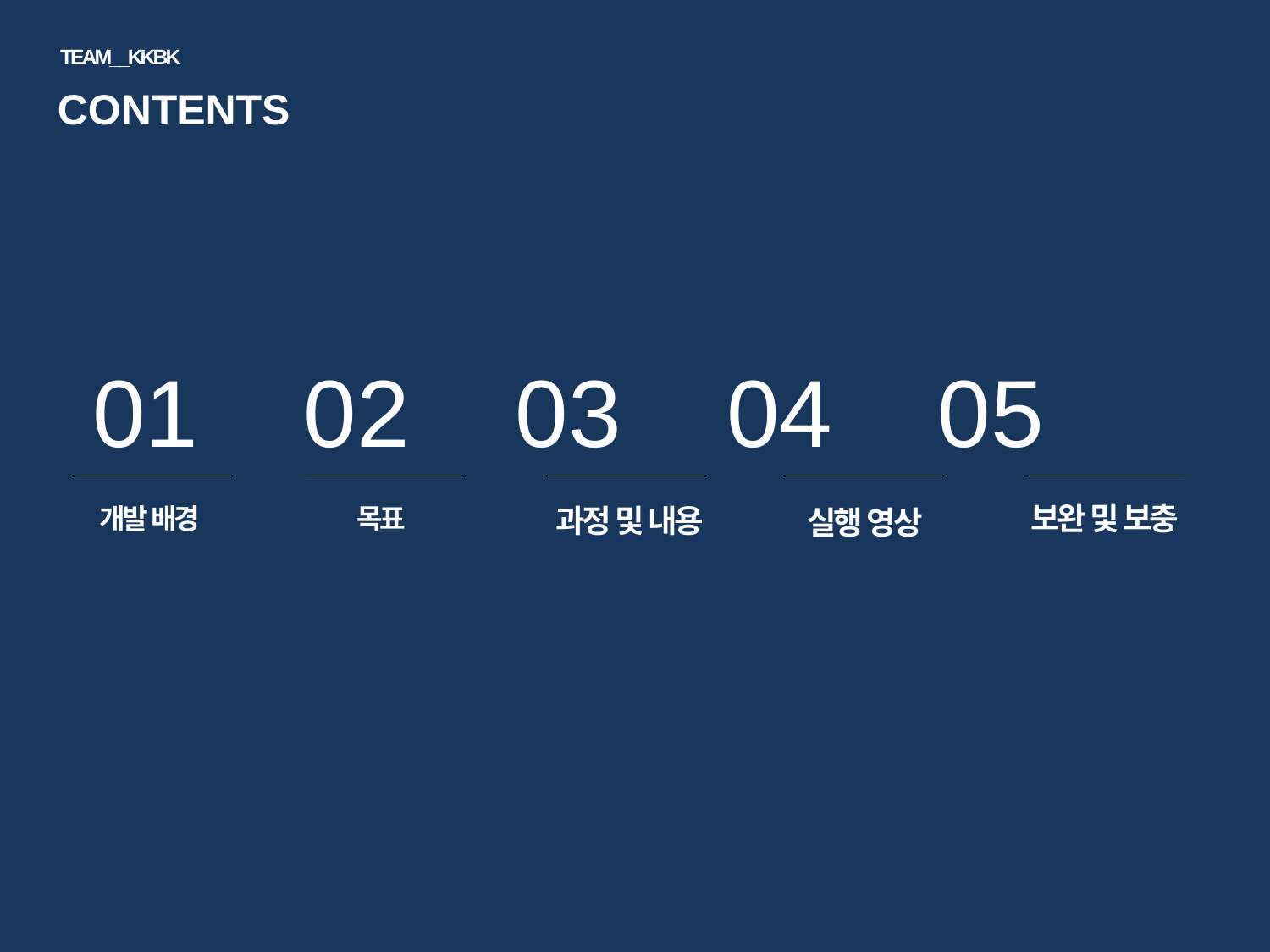

TEAM__KKBK
CONTENTS
 01    02    03    04    05
보완 및 보충
목표
개발 배경
과정 및 내용
실행 영상